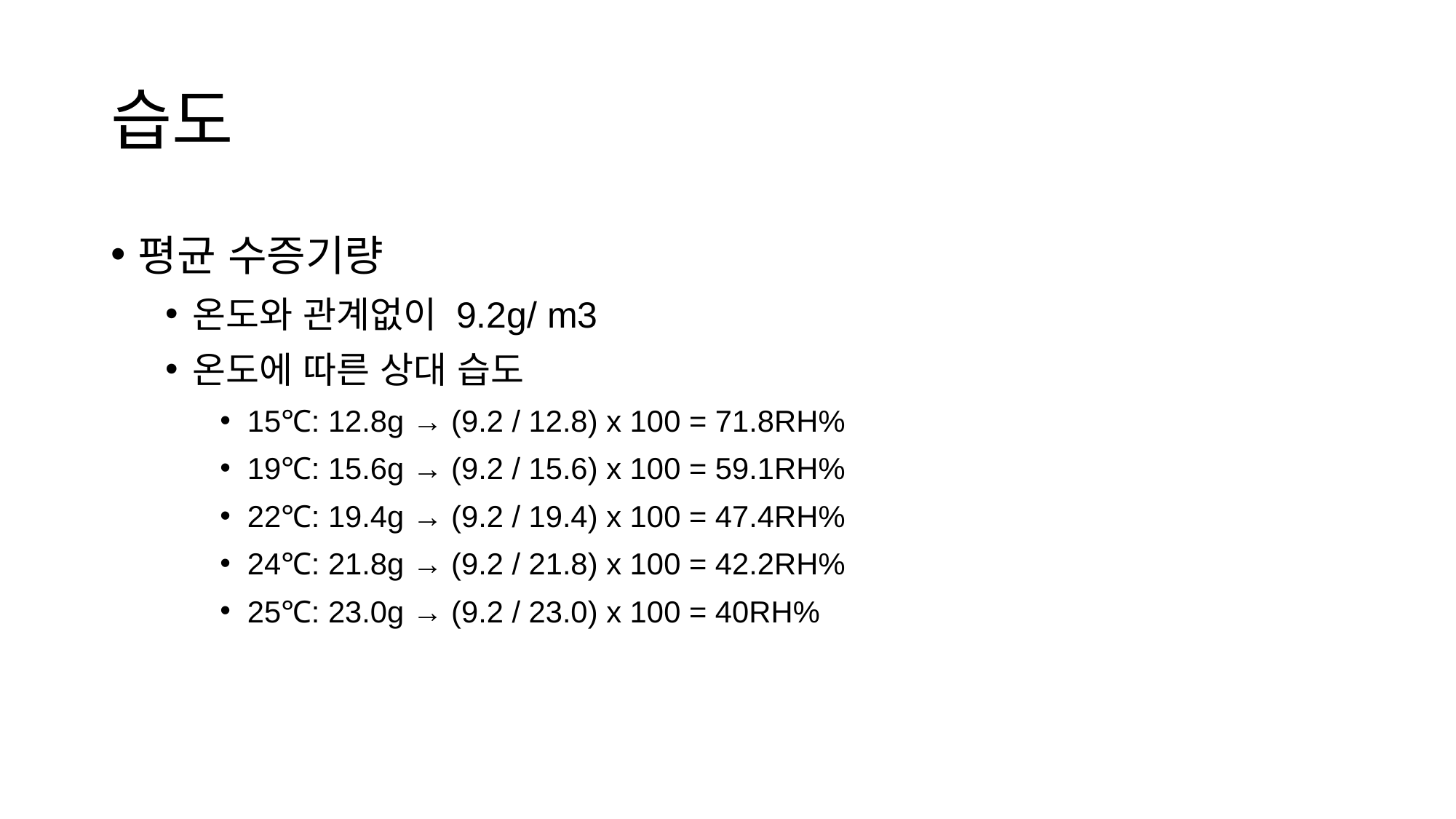

# 습도
평균 수증기량
온도와 관계없이 9.2g/ m3
온도에 따른 상대 습도
15℃: 12.8g → (9.2 / 12.8) x 100 = 71.8RH%
19℃: 15.6g → (9.2 / 15.6) x 100 = 59.1RH%
22℃: 19.4g → (9.2 / 19.4) x 100 = 47.4RH%
24℃: 21.8g → (9.2 / 21.8) x 100 = 42.2RH%
25℃: 23.0g → (9.2 / 23.0) x 100 = 40RH%